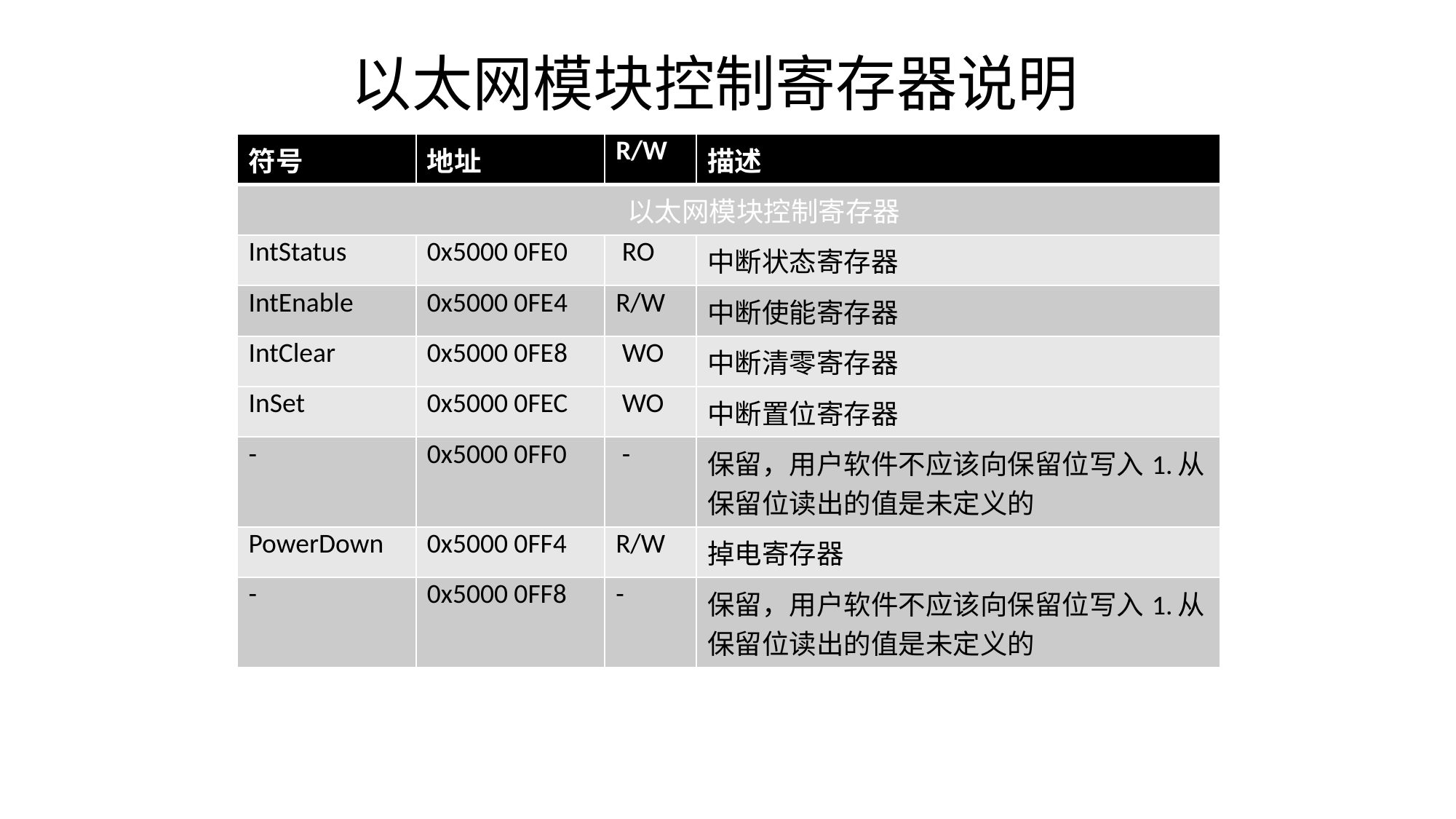

以太网模块控制寄存器说明

| 符号 | 地址 | R/W | 描述 |
| --- | --- | --- | --- |
| 以太网模块控制寄存器 |  |  |  |
| IntStatus | 0x5000 0FE0 | RO | 中断状态寄存器 |
| IntEnable | 0x5000 0FE4 | R/W | 中断使能寄存器 |
| IntClear | 0x5000 0FE8 | WO | 中断清零寄存器 |
| InSet | 0x5000 0FEC | WO | 中断置位寄存器 |
| - | 0x5000 0FF0 | - | 保留，用户软件不应该向保留位写入1.从保留位读出的值是未定义的 |
| PowerDown | 0x5000 0FF4 | R/W | 掉电寄存器 |
| - | 0x5000 0FF8 | - | 保留，用户软件不应该向保留位写入1.从保留位读出的值是未定义的 |